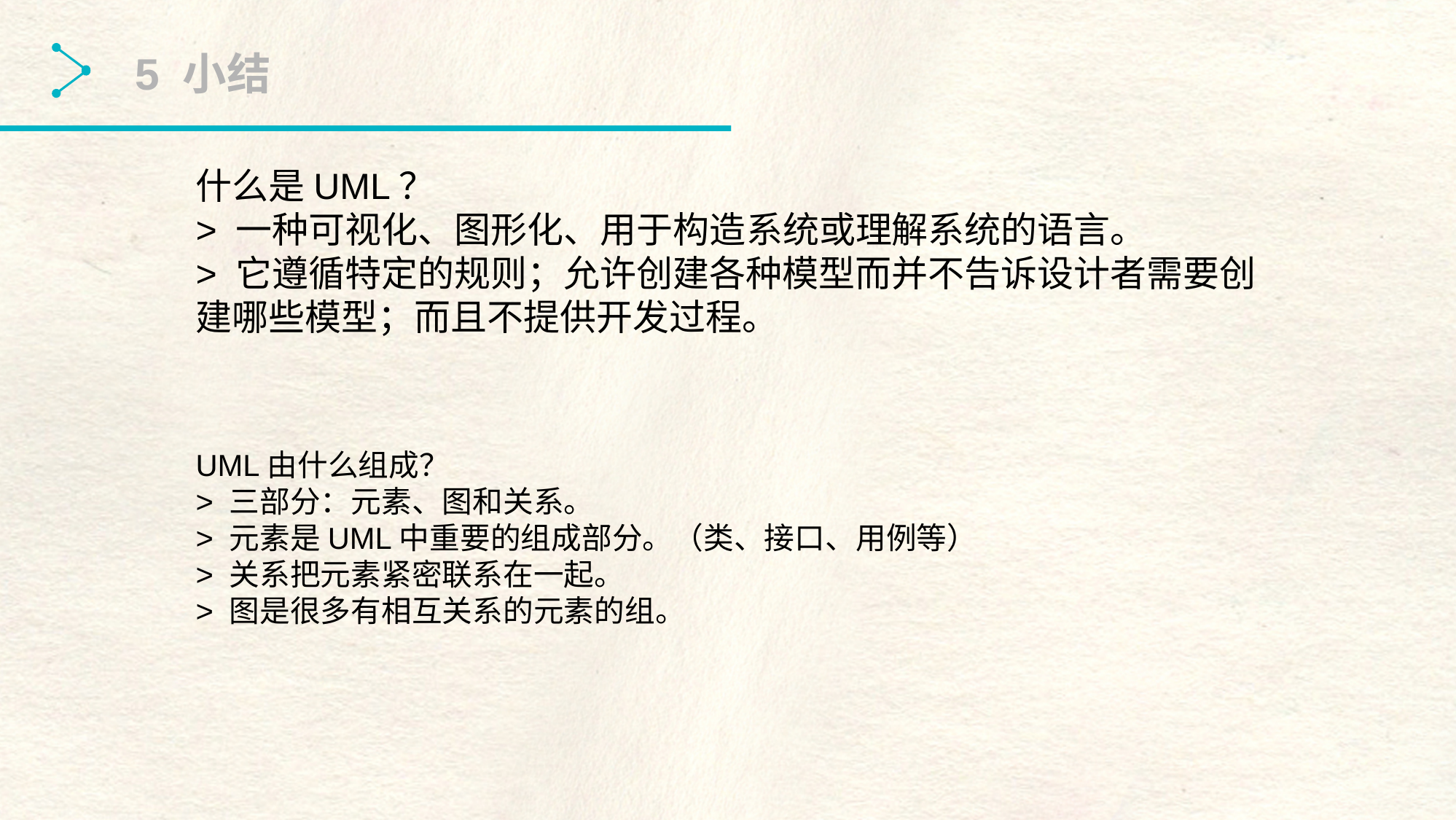

5 小结

什么是UML？
> 一种可视化、图形化、用于构造系统或理解系统的语言。
> 它遵循特定的规则；允许创建各种模型而并不告诉设计者需要创建哪些模型；而且不提供开发过程。
UML由什么组成？
> 三部分：元素、图和关系。
> 元素是UML中重要的组成部分。（类、接口、用例等）
> 关系把元素紧密联系在一起。
> 图是很多有相互关系的元素的组。